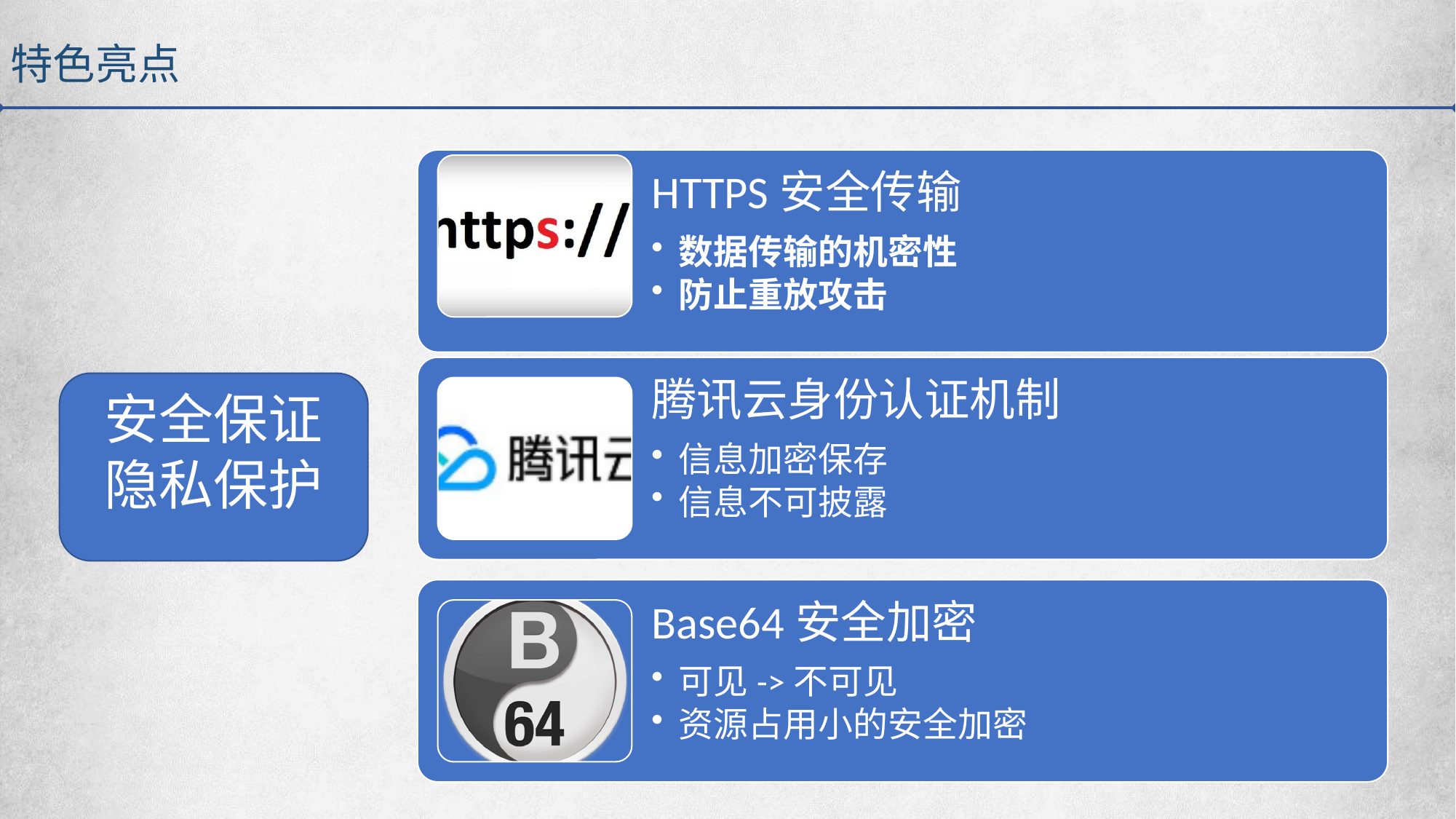

特色亮点
HTTPS安全传输
数据传输的机密性
防止重放攻击
腾讯云身份认证机制
信息加密保存
信息不可披露
Base64安全加密
可见->不可见
资源占用小的安全加密
安全保证
隐私保护